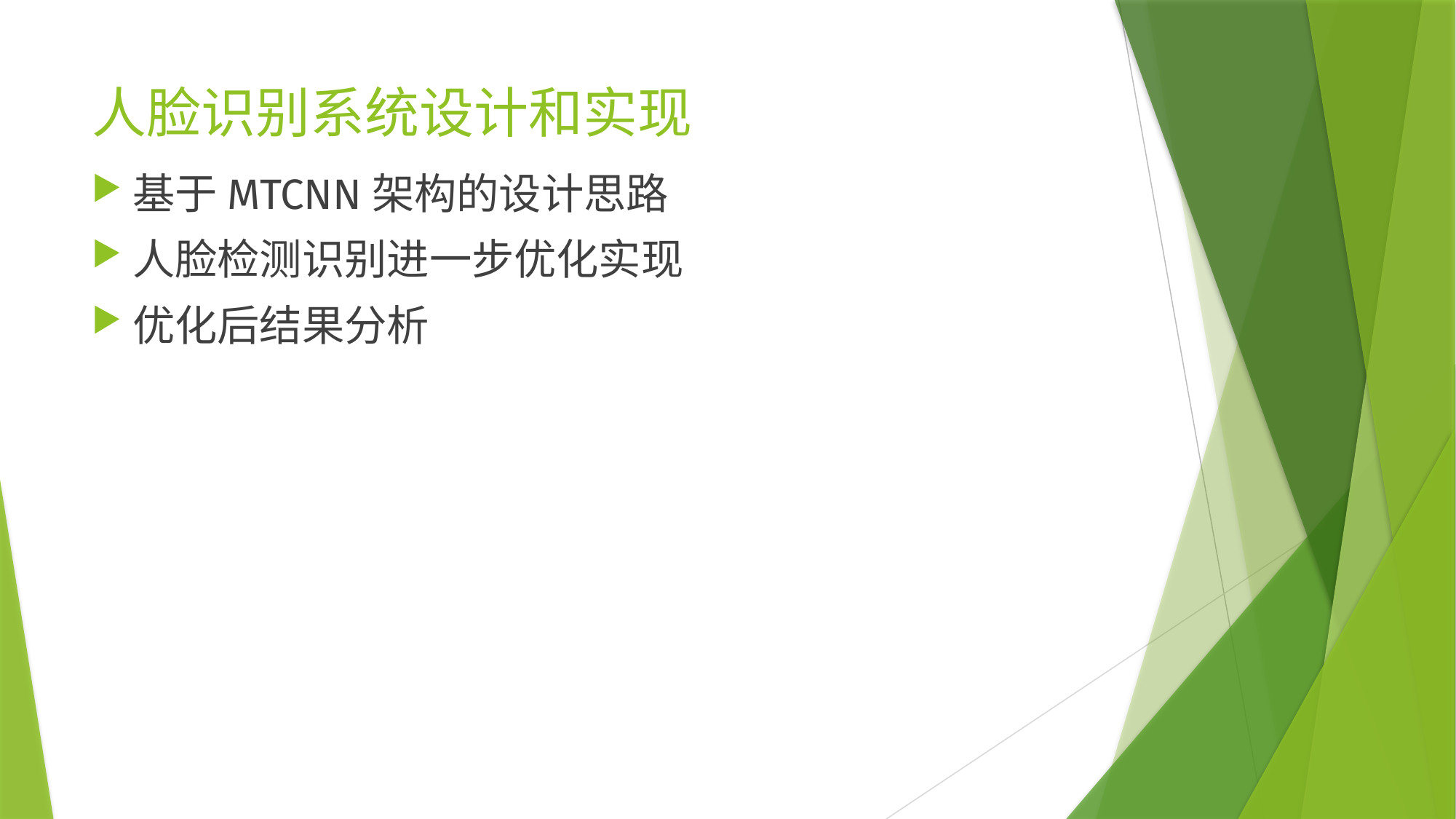

# 人脸识别系统设计和实现
基于MTCNN架构的设计思路
人脸检测识别进一步优化实现
优化后结果分析